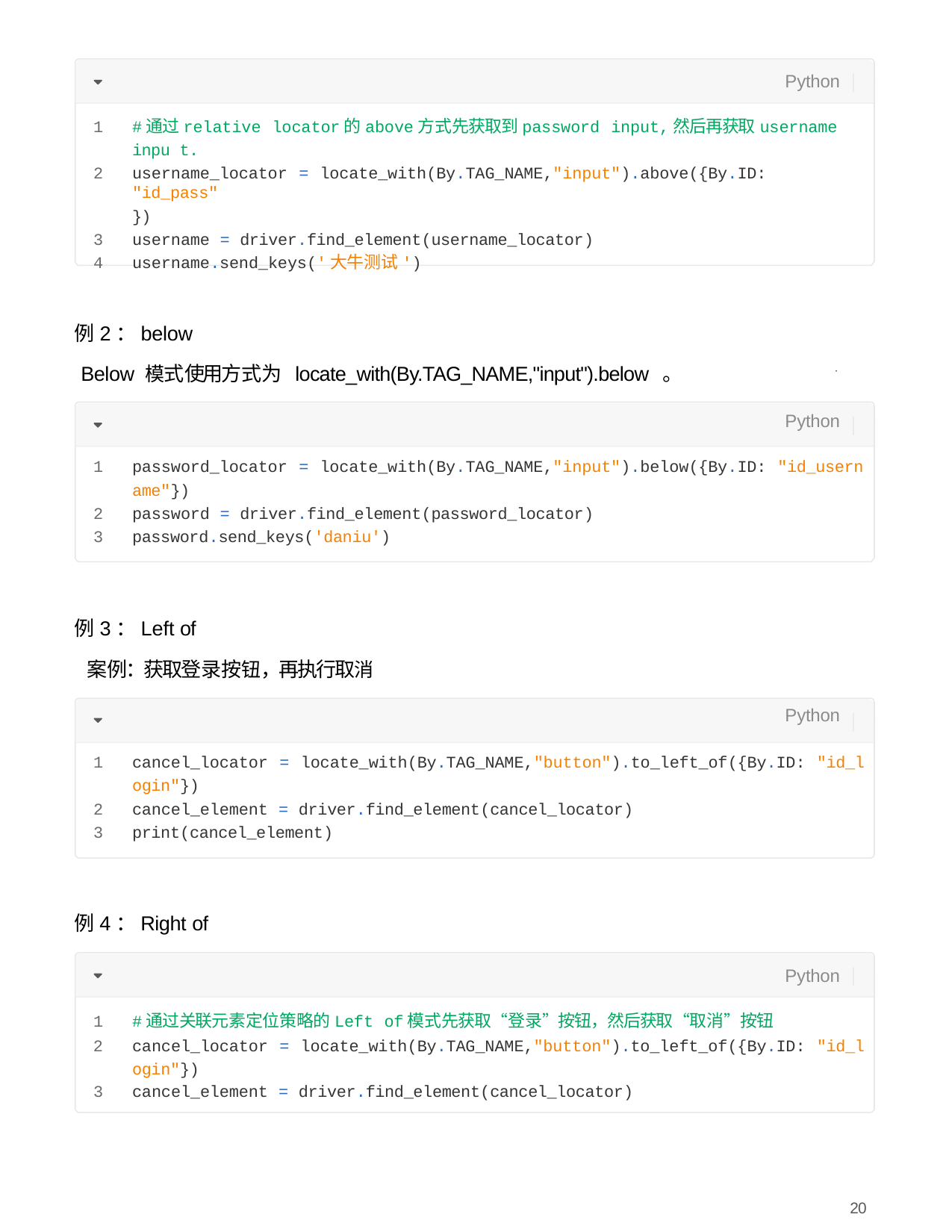

Python

#通过relative locator的above⽅式先获取到password input,然后再获取username inpu t.
username_locator = locate_with(By.TAG_NAME,"input").above({By.ID: "id_pass"
})
username = driver.find_element(username_locator)
username.send_keys('⼤⽜测试')

例2：below

“	”
Below 模式使⽤⽅式为 locate_with(By.TAG_NAME,"input").below 。

Python

password_locator = locate_with(By.TAG_NAME,"input").below({By.ID: "id_usern ame"})
password = driver.find_element(password_locator)
password.send_keys('daniu')

例3：Left of
案例：获取登录按钮，再执⾏取消

Python

cancel_locator = locate_with(By.TAG_NAME,"button").to_left_of({By.ID: "id_l ogin"})
cancel_element = driver.find_element(cancel_locator)
print(cancel_element)

例4：Right of

Python

#通过关联元素定位策略的Left of模式先获取“登录”按钮，然后获取“取消”按钮
cancel_locator = locate_with(By.TAG_NAME,"button").to_left_of({By.ID: "id_l ogin"})
cancel_element = driver.find_element(cancel_locator)

20